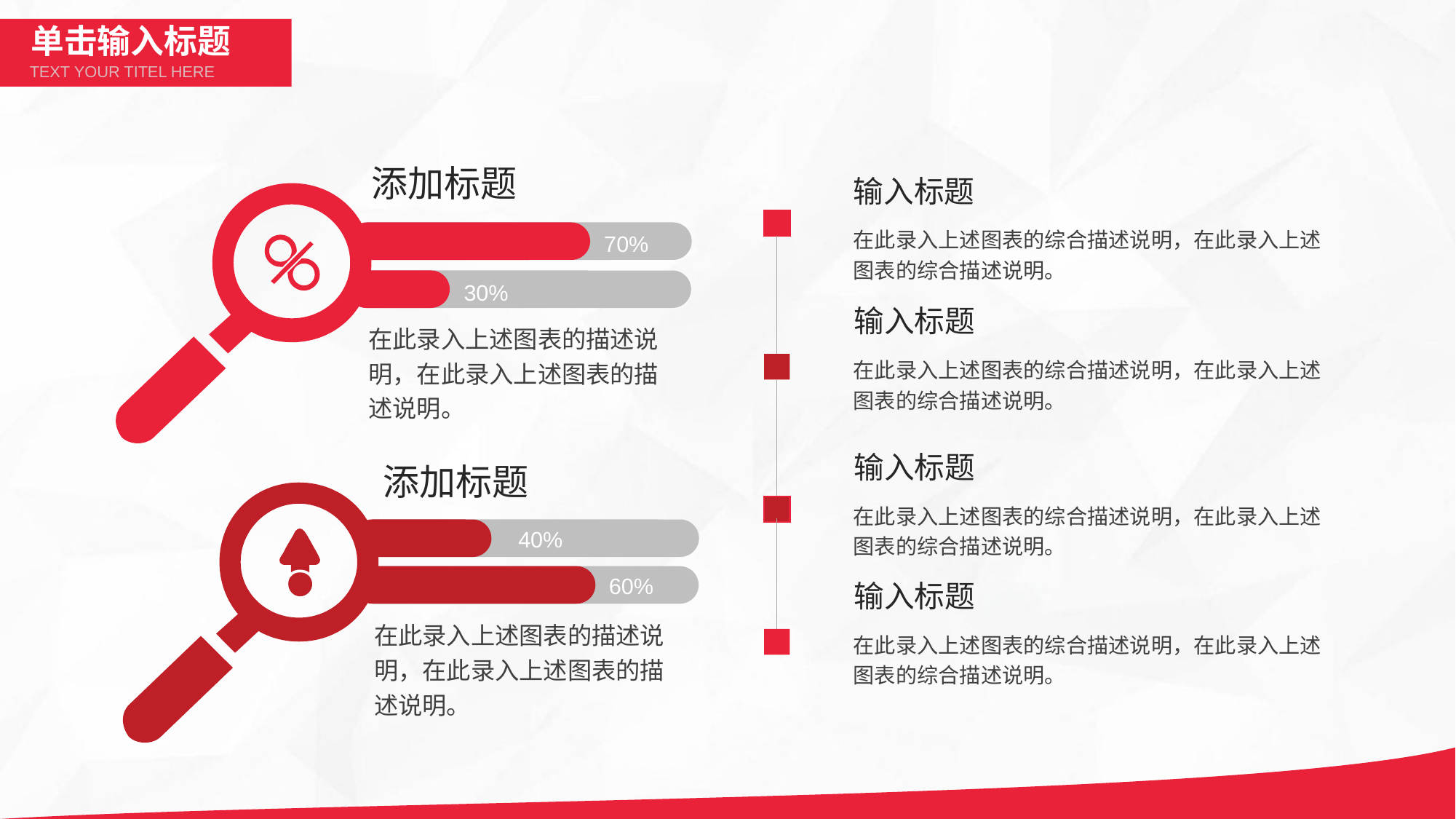

添加标题
输入标题

在此录入上述图表的综合描述说明，在此录入上述图表的综合描述说明。
70%

30%

输入标题
财务与融资
在此录入上述图表的描述说明，在此录入上述图表的描述说明。
在此录入上述图表的综合描述说明，在此录入上述图表的综合描述说明。

输入标题
添加标题

在此录入上述图表的综合描述说明，在此录入上述图表的综合描述说明。

40%

60%

输入标题
在此录入上述图表的描述说明，在此录入上述图表的描述说明。
在此录入上述图表的综合描述说明，在此录入上述图表的综合描述说明。